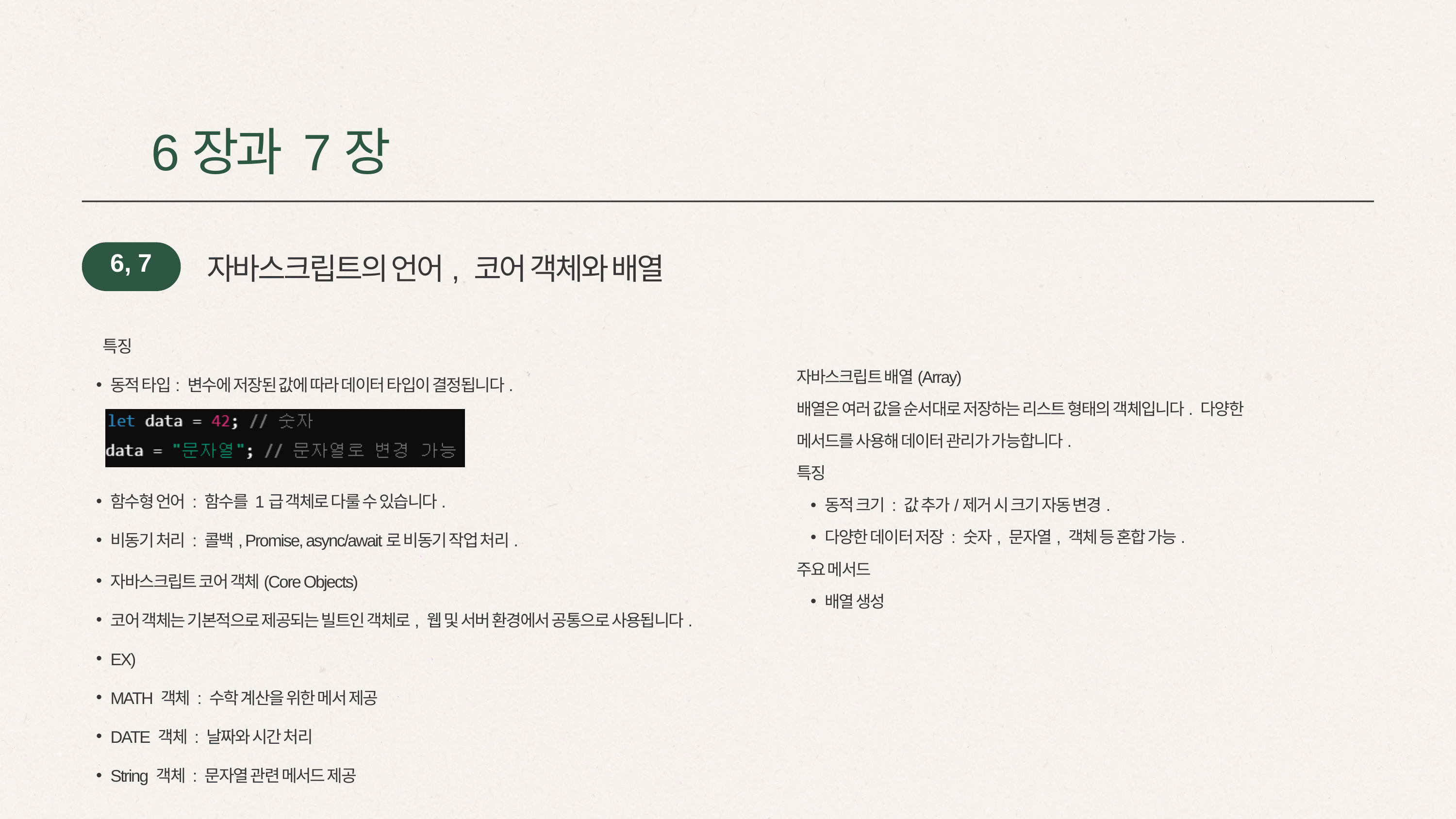

6장과 7장

6, 7
자바스크립트의 언어, 코어 객체와 배열
      특징
동적 타입: 변수에 저장된 값에 따라 데이터 타입이 결정됩니다.

함수형 언어 : 함수를 1급 객체로 다룰 수 있습니다.
비동기 처리 : 콜백, Promise, async/await로 비동기 작업 처리.

자바스크립트 배열(Array)
배열은 여러 값을 순서대로 저장하는 리스트 형태의 객체입니다. 다양한 메서드를 사용해 데이터 관리가 가능합니다.
특징
동적 크기 : 값 추가/제거 시 크기 자동 변경.
다양한 데이터 저장 : 숫자, 문자열, 객체 등 혼합 가능.
주요 메서드
배열 생성

자바스크립트 코어 객체(Core Objects)
코어 객체는 기본적으로 제공되는 빌트인 객체로, 웹 및 서버 환경에서 공통으로 사용됩니다.
EX)
MATH 객체 : 수학 계산을 위한 메서 제공
DATE 객체 : 날짜와 시간 처리
String 객체 : 문자열 관련 메서드 제공